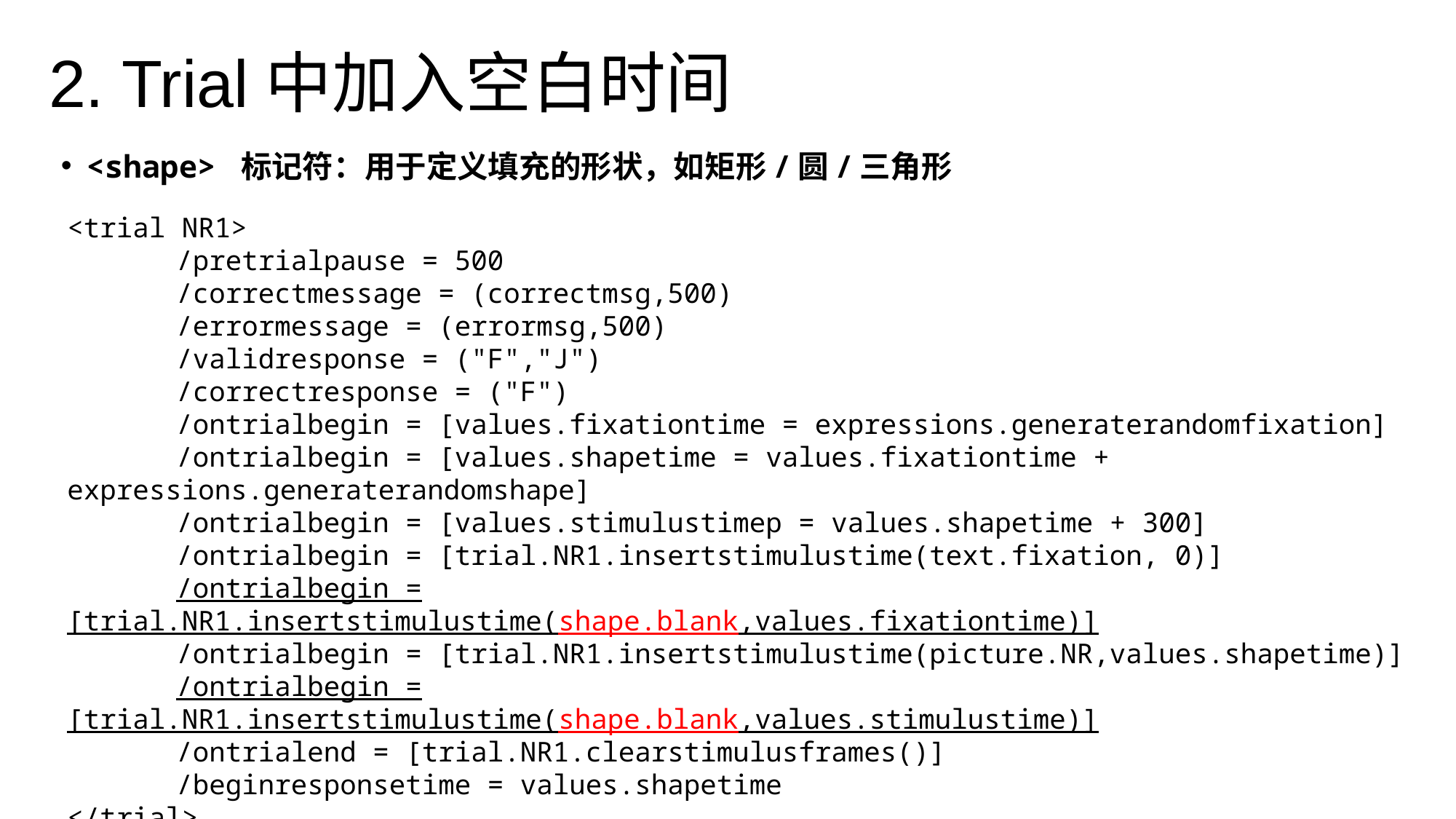

# 2. Trial中加入空白时间
<shape> 标记符：用于定义填充的形状，如矩形/圆/三角形

<trial NR1>
	/pretrialpause = 500
	/correctmessage = (correctmsg,500)
	/errormessage = (errormsg,500)
	/validresponse = ("F","J")
	/correctresponse = ("F")
	/ontrialbegin = [values.fixationtime = expressions.generaterandomfixation]
	/ontrialbegin = [values.shapetime = values.fixationtime + expressions.generaterandomshape]
	/ontrialbegin = [values.stimulustimep = values.shapetime + 300]
	/ontrialbegin = [trial.NR1.insertstimulustime(text.fixation, 0)]
	/ontrialbegin = [trial.NR1.insertstimulustime(shape.blank,values.fixationtime)]
	/ontrialbegin = [trial.NR1.insertstimulustime(picture.NR,values.shapetime)]
	/ontrialbegin = [trial.NR1.insertstimulustime(shape.blank,values.stimulustime)]
	/ontrialend = [trial.NR1.clearstimulusframes()]
	/beginresponsetime = values.shapetime
</trial>